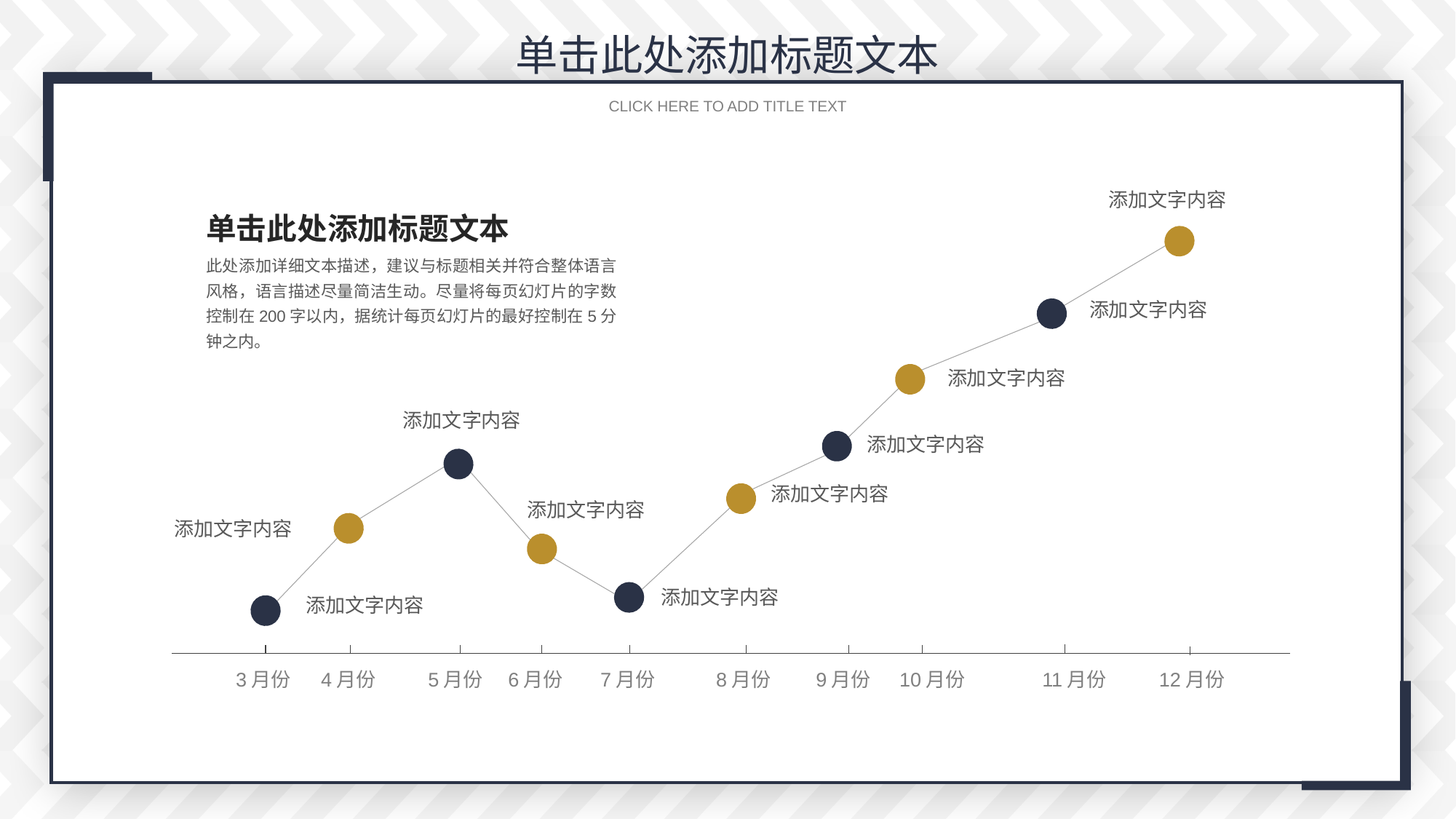

单击此处添加标题文本
 CLICK HERE TO ADD TITLE TEXT
添加文字内容

添加文字内容

添加文字内容

添加文字内容
添加文字内容

添加文字内容

添加文字内容
添加文字内容

添加文字内容

添加文字内容

3月份
4月份
5月份
6月份
7月份
8月份
9月份
10月份
11月份
12月份
单击此处添加标题文本
此处添加详细文本描述，建议与标题相关并符合整体语言风格，语言描述尽量简洁生动。尽量将每页幻灯片的字数控制在200字以内，据统计每页幻灯片的最好控制在5分钟之内。